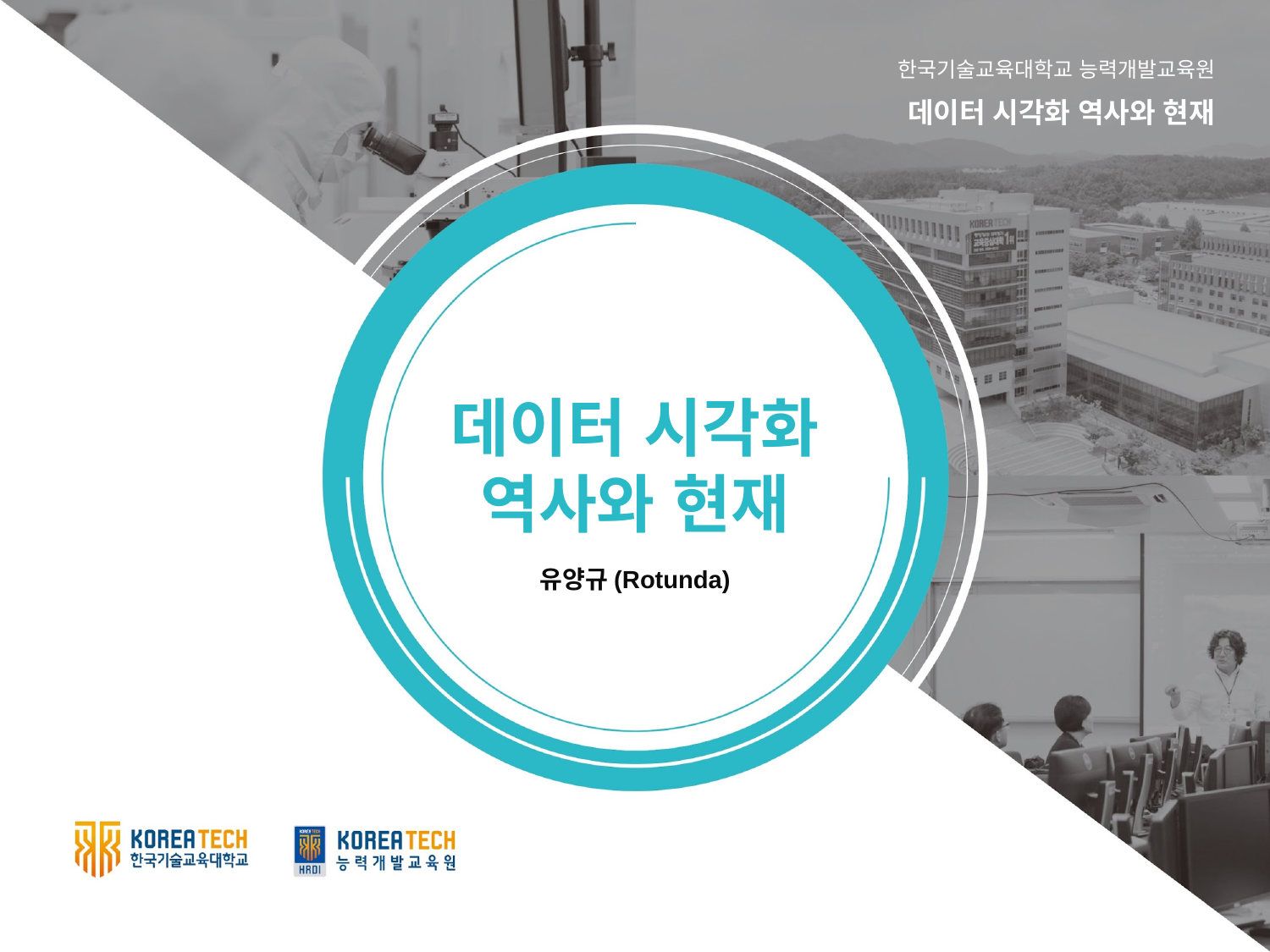

한국기술교육대학교 능력개발교육원
데이터 시각화 역사와 현재
데이터 시각화 역사와 현재
유양규(Rotunda)